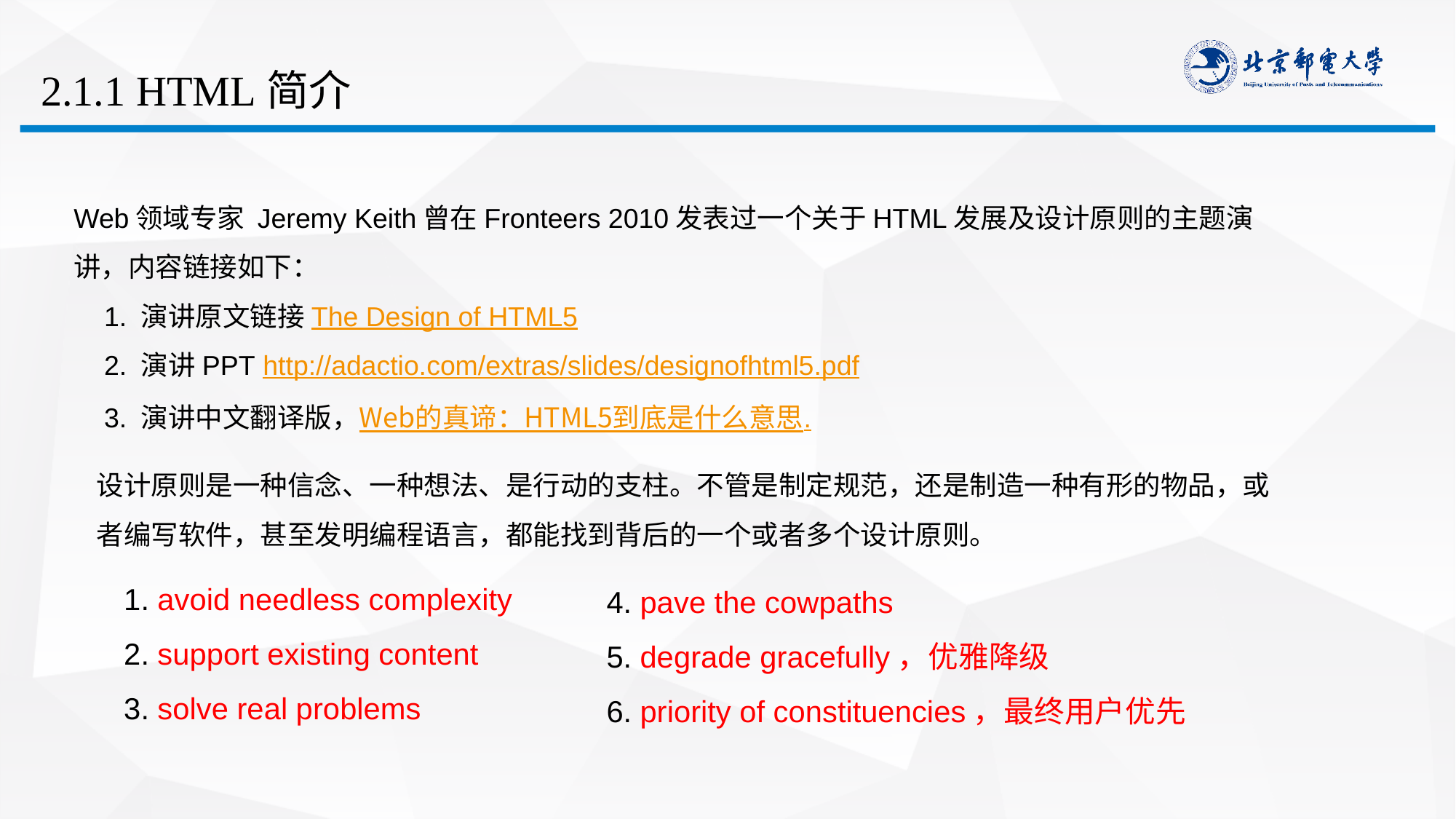

# 2.1.1 HTML简介
Web领域专家 Jeremy Keith曾在Fronteers 2010发表过一个关于HTML发展及设计原则的主题演讲，内容链接如下：
    1. 演讲原文链接The Design of HTML5
    2. 演讲PPT http://adactio.com/extras/slides/designofhtml5.pdf
    3. 演讲中文翻译版，Web的真谛：HTML5到底是什么意思.

设计原则是一种信念、一种想法、是行动的支柱。不管是制定规范，还是制造一种有形的物品，或者编写软件，甚至发明编程语言，都能找到背后的一个或者多个设计原则。
      1. avoid needless complexity
      2. support existing content
      3. solve real problems

4. pave the cowpaths
5. degrade gracefully，优雅降级
6. priority of constituencies，最终用户优先